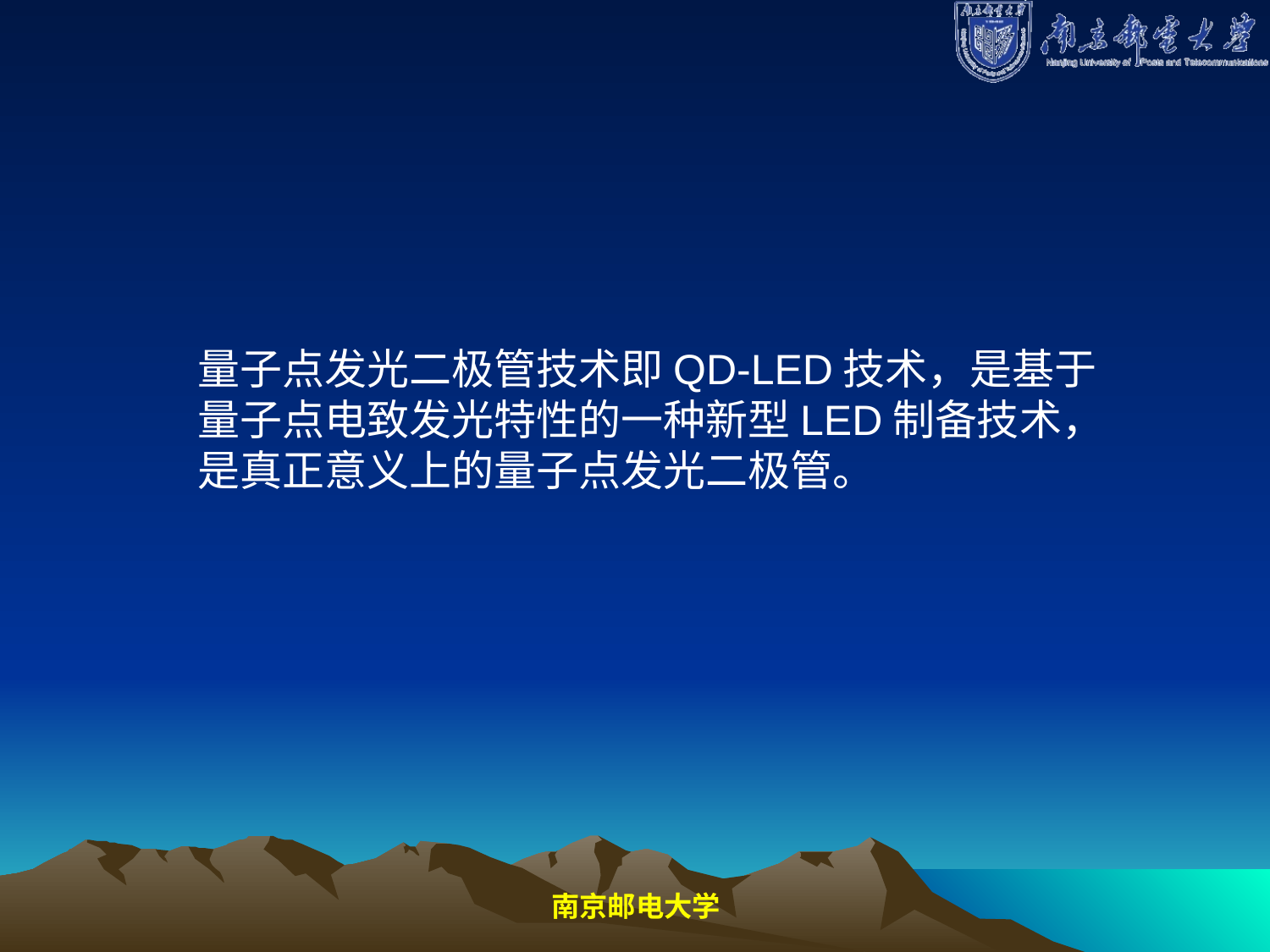

量子点发光二极管技术即QD-LED技术，是基于量子点电致发光特性的一种新型LED制备技术，是真正意义上的量子点发光二极管。
南京邮电大学

70